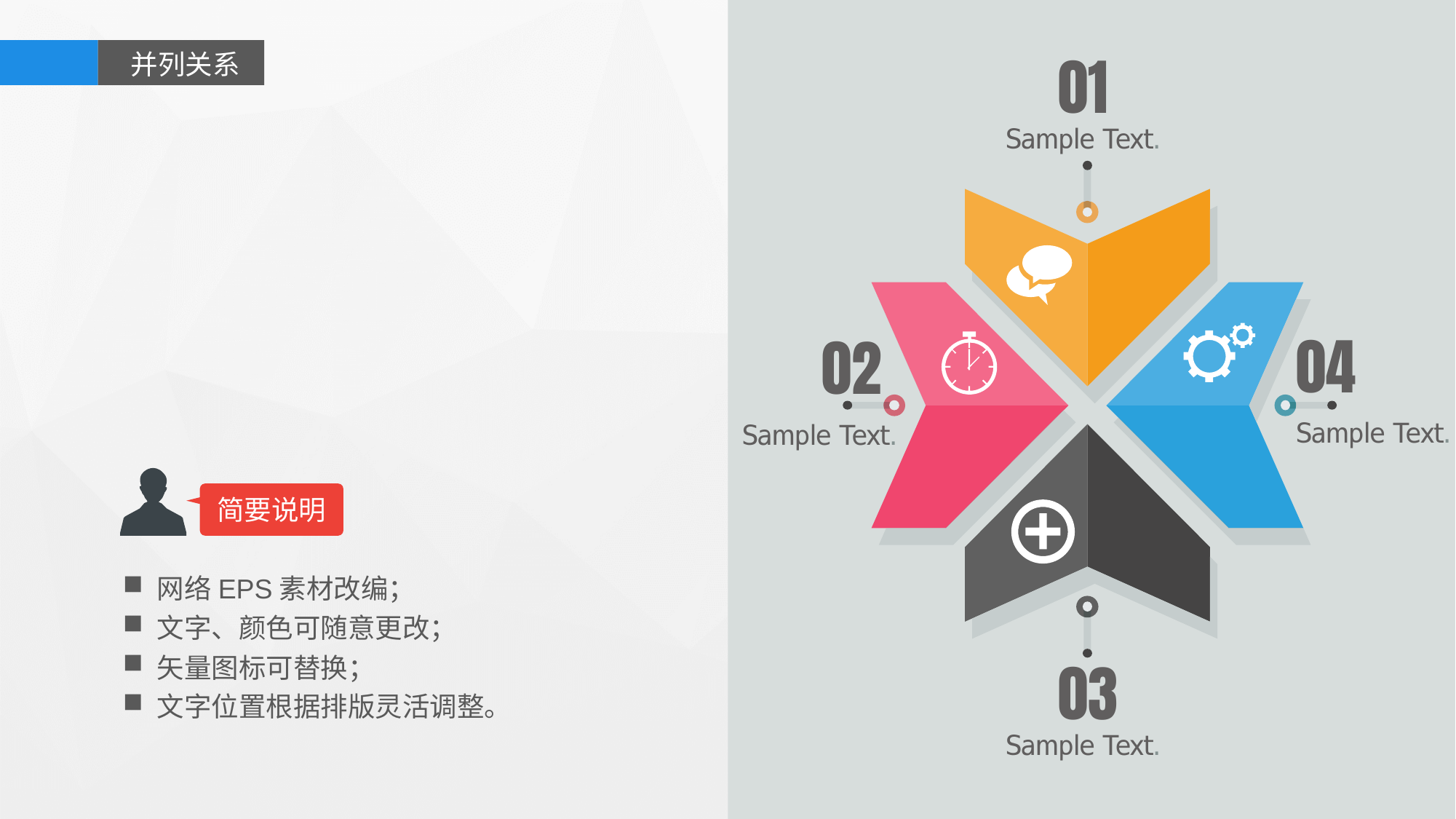

并列关系
01
Sample Text.

04
02

Sample Text.
Sample Text.

简要说明

网络EPS素材改编；
文字、颜色可随意更改；
矢量图标可替换；
文字位置根据排版灵活调整。

03
Sample Text.